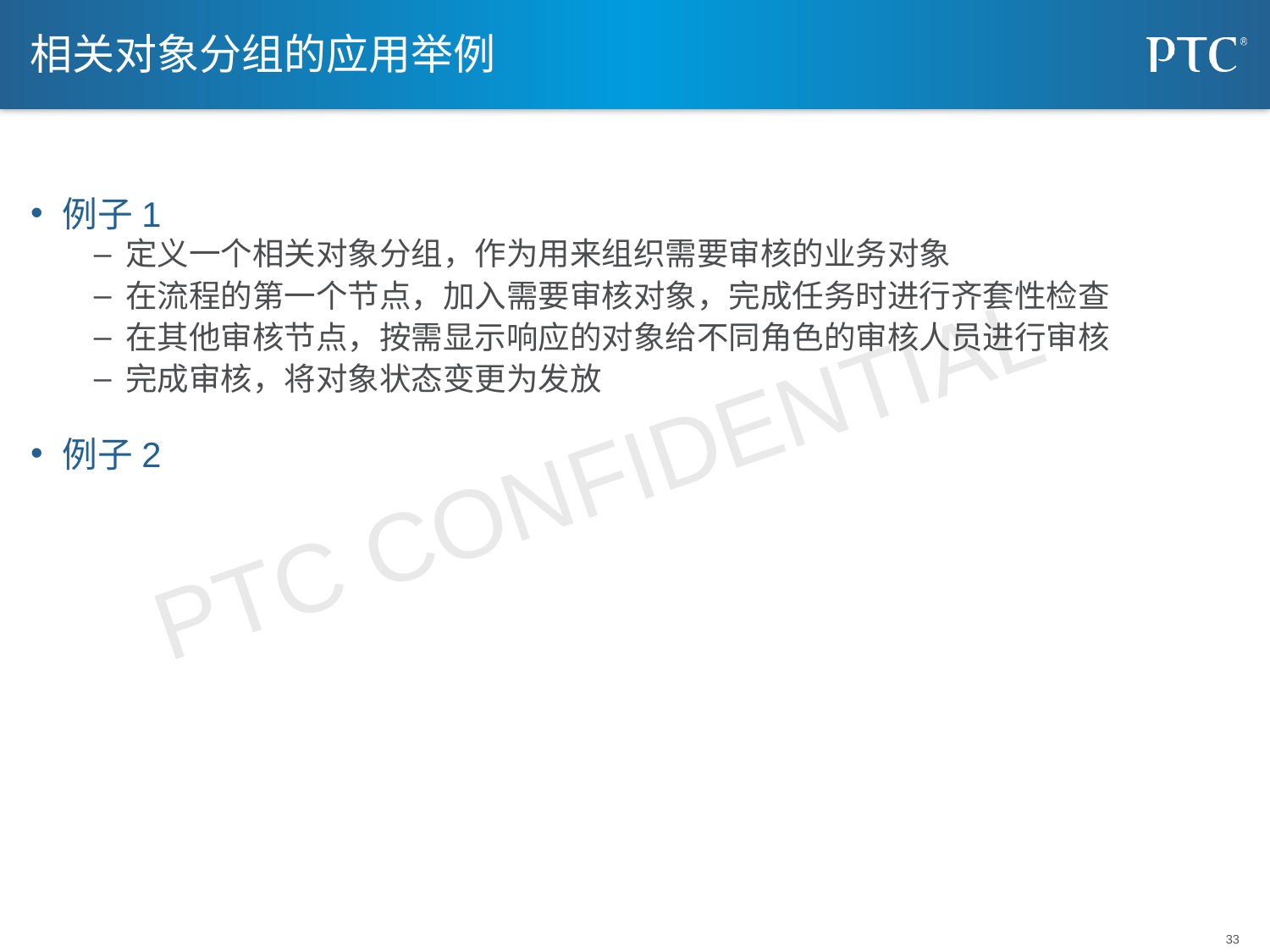

# 相关对象分组的应用举例

例子1
定义一个相关对象分组，作为用来组织需要审核的业务对象
在流程的第一个节点，加入需要审核对象，完成任务时进行齐套性检查
在其他审核节点，按需显示响应的对象给不同角色的审核人员进行审核
完成审核，将对象状态变更为发放
例子2